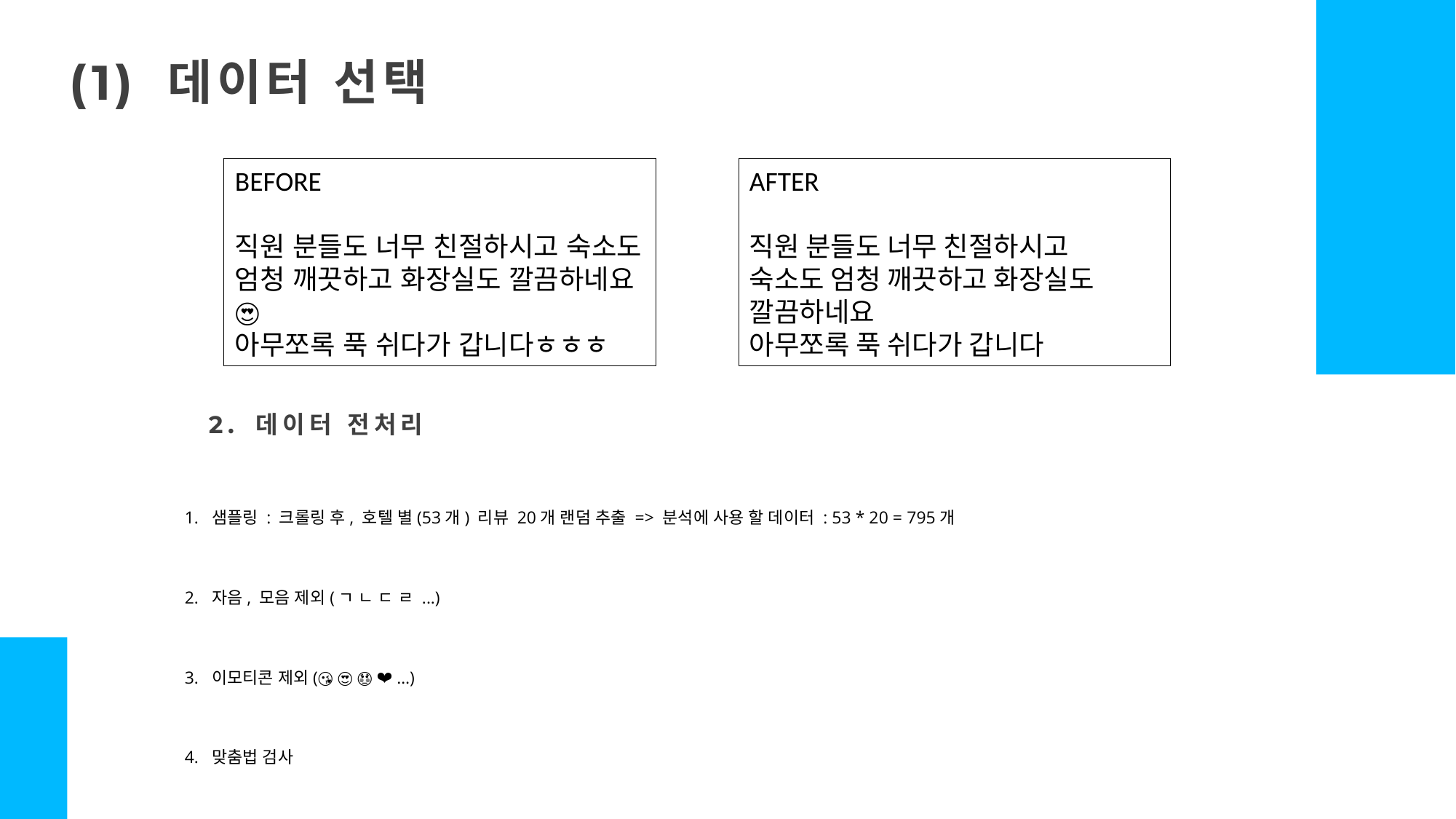

(1) 데이터 선택
BEFORE

직원 분들도 너무 친절하시고 숙소도 엄청 깨끗하고 화장실도 깔끔하네요😍
아무쪼록 푹 쉬다가 갑니다ㅎㅎㅎ
AFTER

직원 분들도 너무 친절하시고
숙소도 엄청 깨끗하고 화장실도
깔끔하네요
아무쪼록 푹 쉬다가 갑니다

2. 데이터 전처리
샘플링 : 크롤링 후, 호텔 별(53개) 리뷰 20개 랜덤 추출 => 분석에 사용 할 데이터 : 53 * 20 = 795개

자음, 모음 제외(ㄱ ㄴ ㄷ ㄹ ...)

이모티콘 제외(😘 😍 😳 ❤️ …)

맞춤법 검사